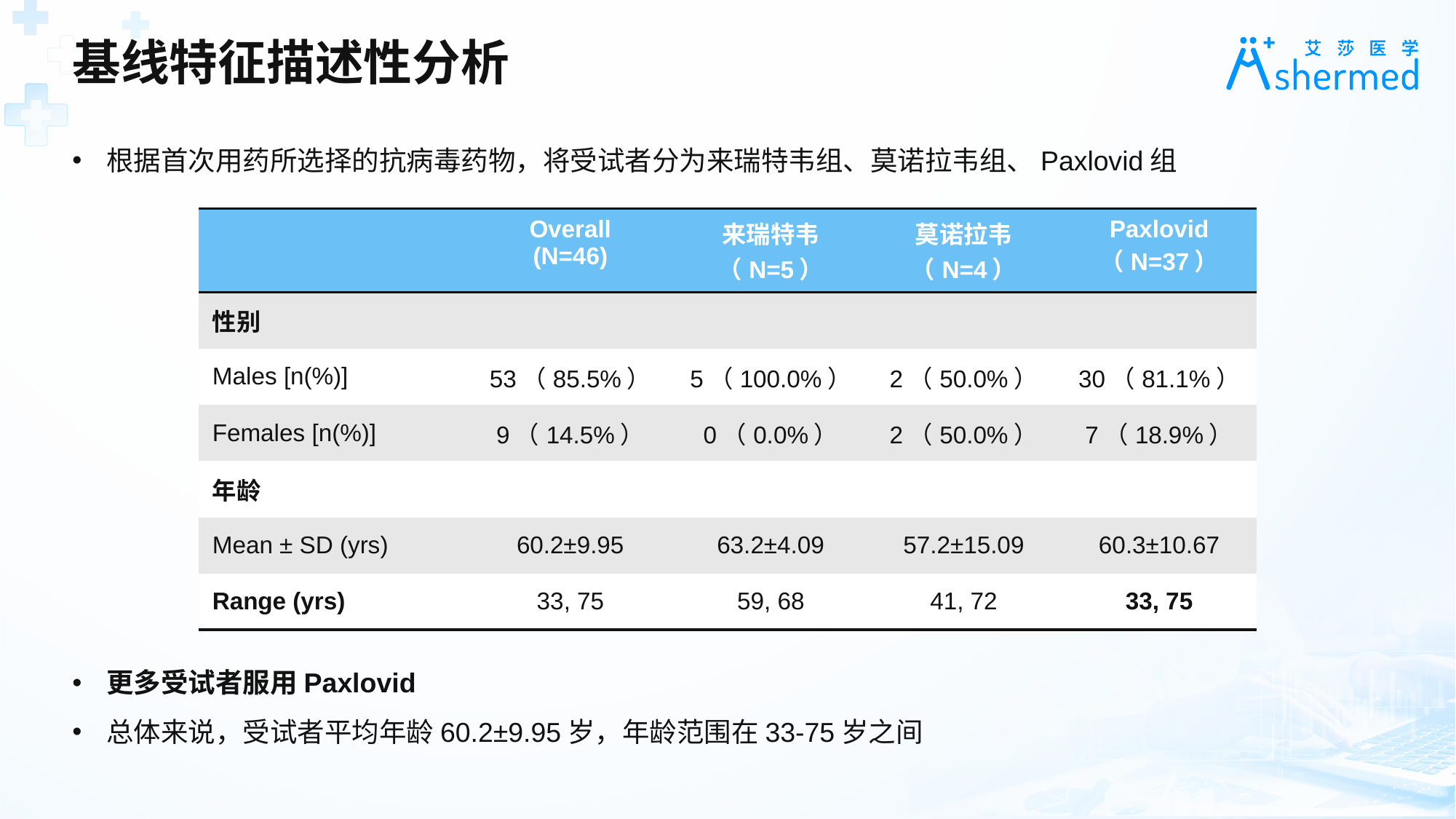

基线特征描述性分析
根据首次用药所选择的抗病毒药物，将受试者分为来瑞特韦组、莫诺拉韦组、Paxlovid组
|  | Overall (N=46) | 来瑞特韦 （N=5） | 莫诺拉韦 （N=4） | Paxlovid （N=37） |
| --- | --- | --- | --- | --- |
| 性别 |  |  |  |  |
| Males [n(%)] | 53（85.5%） | 5（100.0%） | 2（50.0%） | 30（81.1%） |
| Females [n(%)] | 9（14.5%） | 0（0.0%） | 2（50.0%） | 7（18.9%） |
| 年龄 |  |  |  |  |
| Mean ± SD (yrs) | 60.2±9.95 | 63.2±4.09 | 57.2±15.09 | 60.3±10.67 |
| Range (yrs) | 33, 75 | 59, 68 | 41, 72 | 33, 75 |
更多受试者服用Paxlovid
总体来说，受试者平均年龄60.2±9.95岁，年龄范围在33-75岁之间